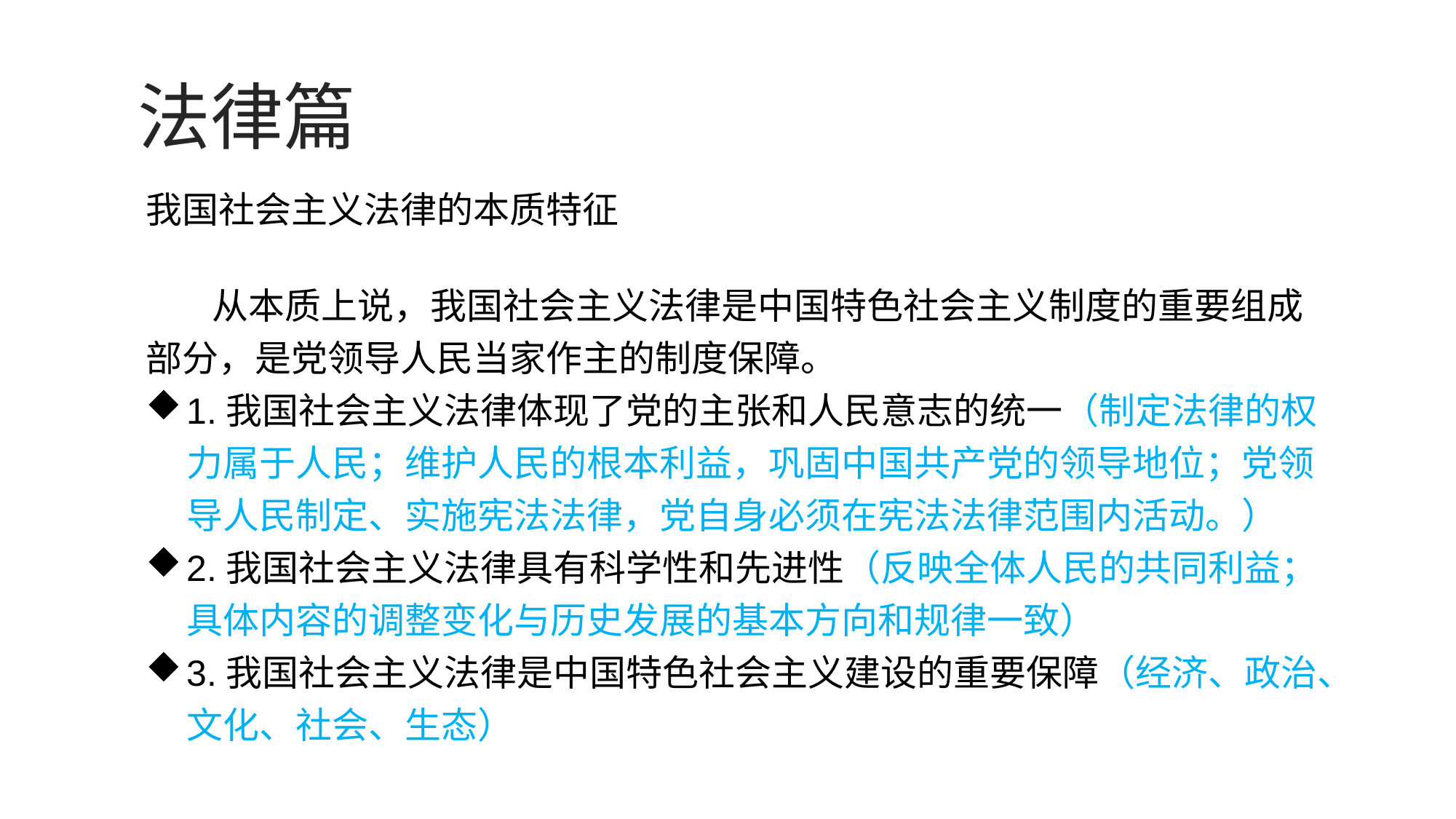

法律篇
我国社会主义法律的本质特征

       从本质上说，我国社会主义法律是中国特色社会主义制度的重要组成部分，是党领导人民当家作主的制度保障。
1.我国社会主义法律体现了党的主张和人民意志的统一（制定法律的权力属于人民；维护人民的根本利益，巩固中国共产党的领导地位；党领导人民制定、实施宪法法律，党自身必须在宪法法律范围内活动。）
2.我国社会主义法律具有科学性和先进性（反映全体人民的共同利益；具体内容的调整变化与历史发展的基本方向和规律一致）
3.我国社会主义法律是中国特色社会主义建设的重要保障（经济、政治、文化、社会、生态）